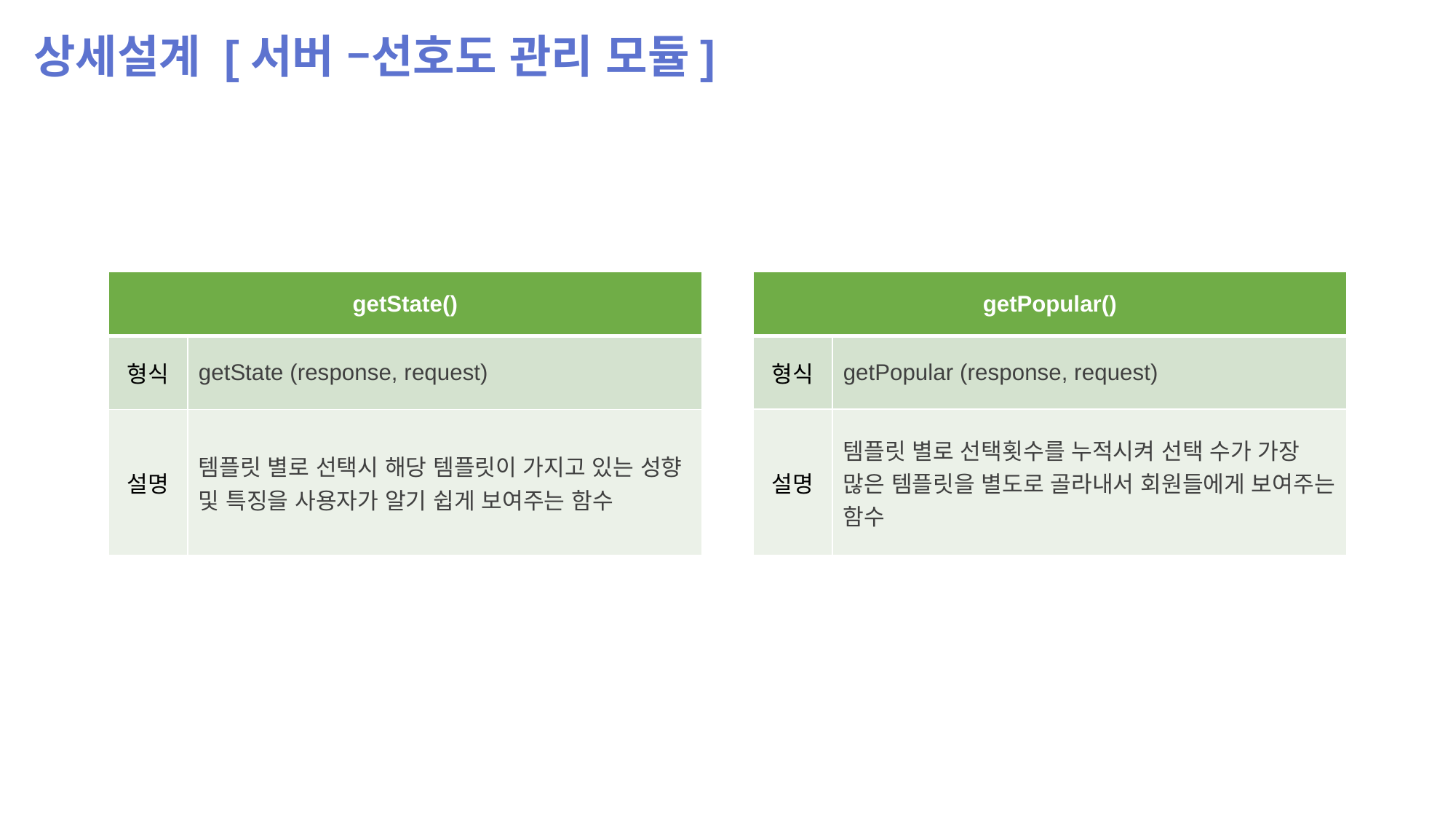

상세설계 [서버 –선호도 관리 모듈]
| getState() |  |
| --- | --- |
| 형식 | getState (response, request) |
| 설명 | 템플릿 별로 선택시 해당 템플릿이 가지고 있는 성향 및 특징을 사용자가 알기 쉽게 보여주는 함수 |
| getPopular() |  |
| --- | --- |
| 형식 | getPopular (response, request) |
| 설명 | 템플릿 별로 선택횟수를 누적시켜 선택 수가 가장 많은 템플릿을 별도로 골라내서 회원들에게 보여주는 함수 |